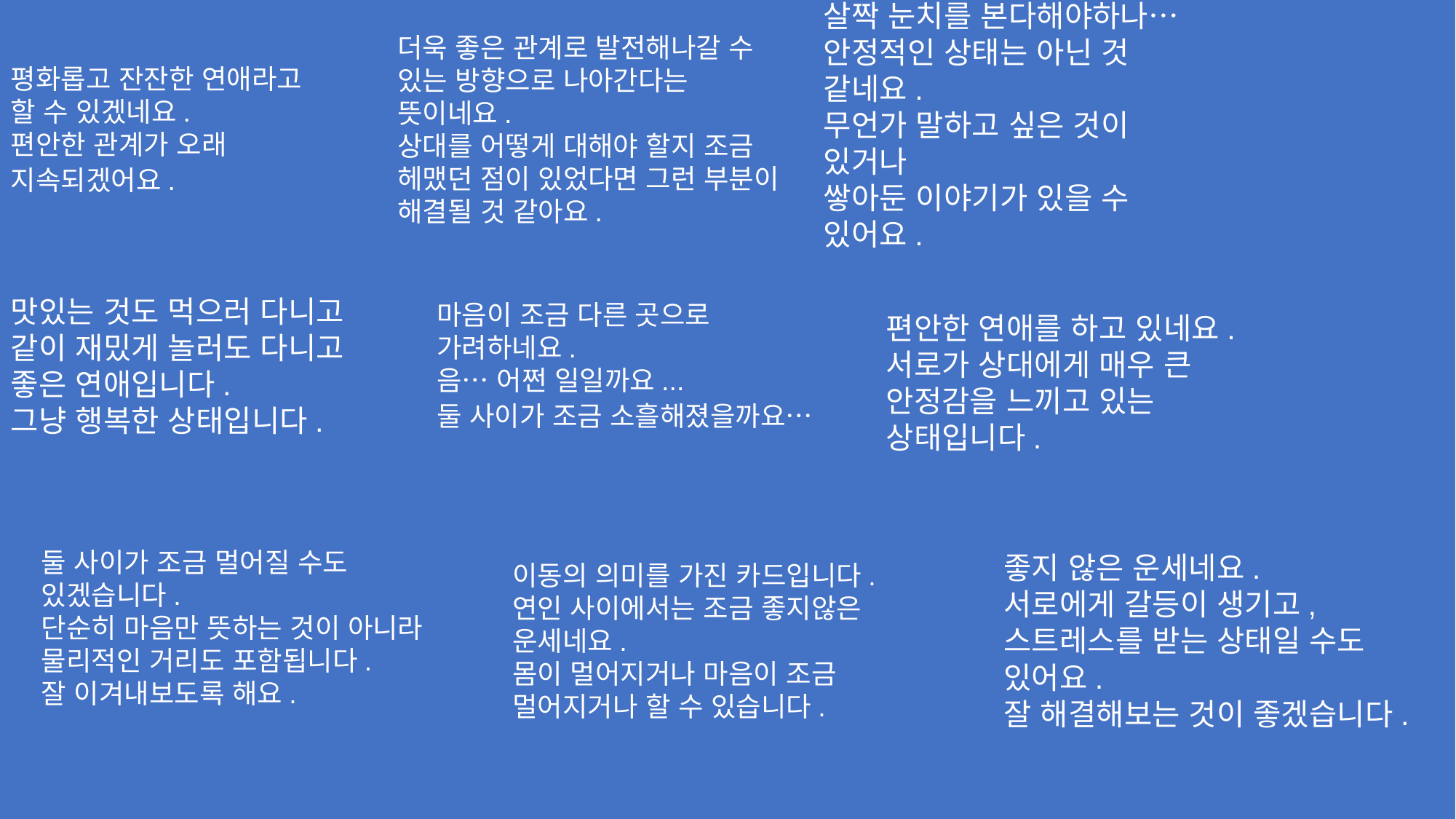

평화롭고 잔잔한 연애라고
할 수 있겠네요.
편안한 관계가 오래 지속되겠어요.
더욱 좋은 관계로 발전해나갈 수 있는 방향으로 나아간다는 뜻이네요.
상대를 어떻게 대해야 할지 조금 헤맸던 점이 있었다면 그런 부분이 해결될 것 같아요.
살짝 눈치를 본다해야하나…
안정적인 상태는 아닌 것 같네요.
무언가 말하고 싶은 것이 있거나
쌓아둔 이야기가 있을 수 있어요.
마음이 조금 다른 곳으로 가려하네요.
음… 어쩐 일일까요...
둘 사이가 조금 소흘해졌을까요…
맛있는 것도 먹으러 다니고
같이 재밌게 놀러도 다니고
좋은 연애입니다.
그냥 행복한 상태입니다.
편안한 연애를 하고 있네요.
서로가 상대에게 매우 큰
안정감을 느끼고 있는 상태입니다.
둘 사이가 조금 멀어질 수도 있겠습니다.
단순히 마음만 뜻하는 것이 아니라 물리적인 거리도 포함됩니다.
잘 이겨내보도록 해요.
이동의 의미를 가진 카드입니다.
연인 사이에서는 조금 좋지않은 운세네요.
몸이 멀어지거나 마음이 조금 멀어지거나 할 수 있습니다.
좋지 않은 운세네요.
서로에게 갈등이 생기고,
스트레스를 받는 상태일 수도 있어요.
잘 해결해보는 것이 좋겠습니다.